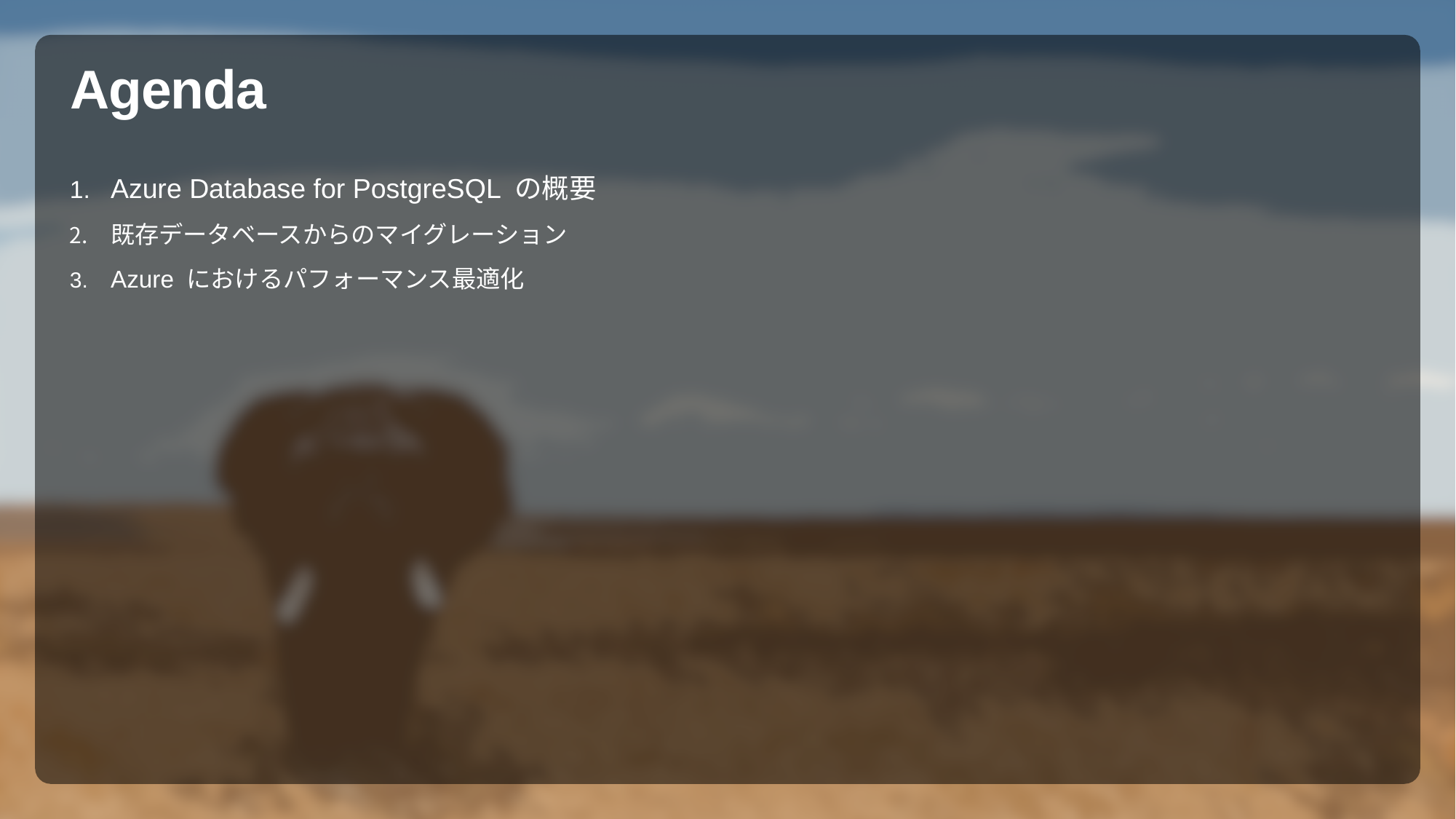

# Agenda
Azure Database for PostgreSQL の概要
既存データベースからのマイグレーション
Azure におけるパフォーマンス最適化